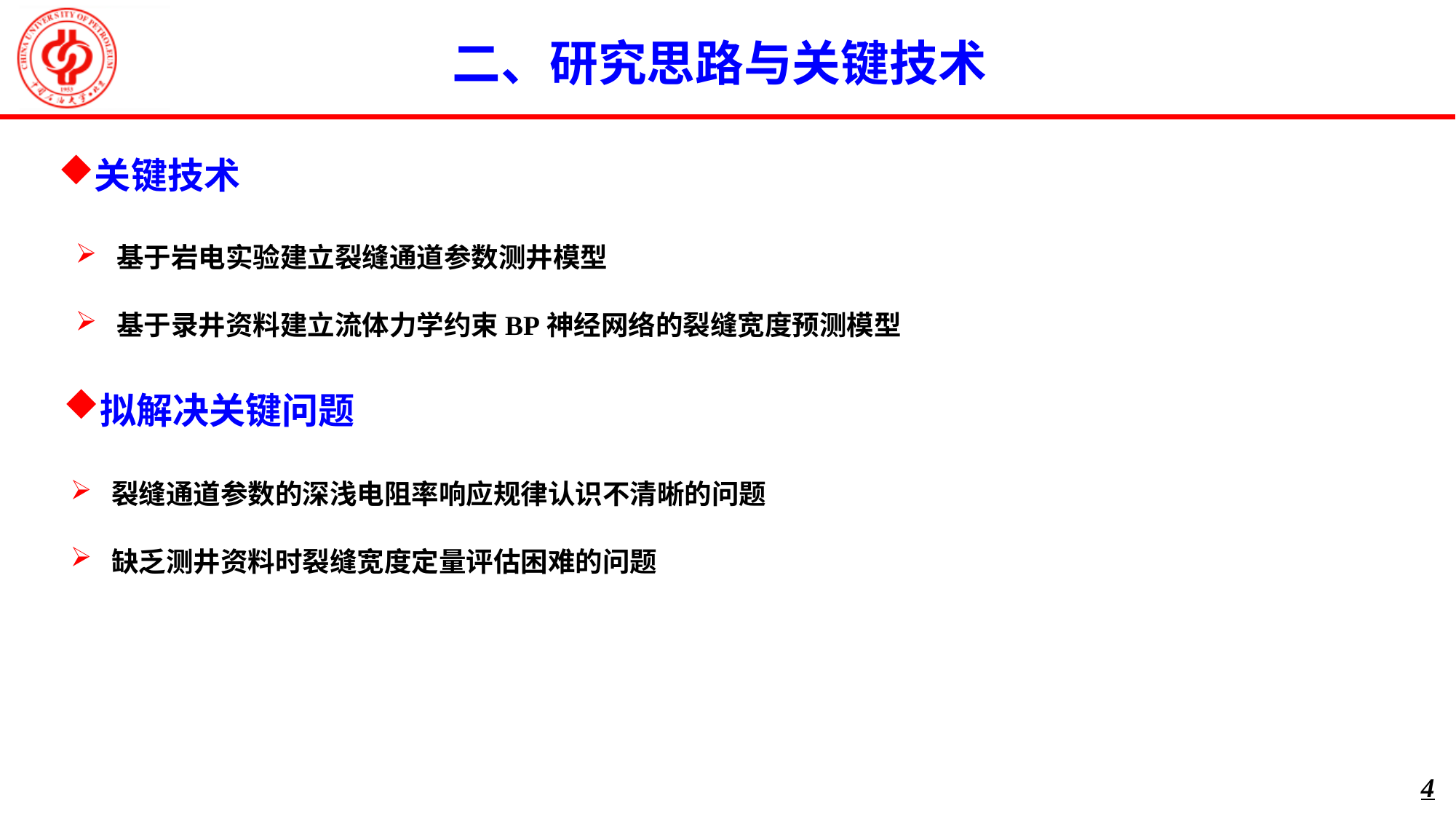

二、研究思路与关键技术
关键技术
基于岩电实验建立裂缝通道参数测井模型
基于录井资料建立流体力学约束BP神经网络的裂缝宽度预测模型
拟解决关键问题
裂缝通道参数的深浅电阻率响应规律认识不清晰的问题
缺乏测井资料时裂缝宽度定量评估困难的问题
4